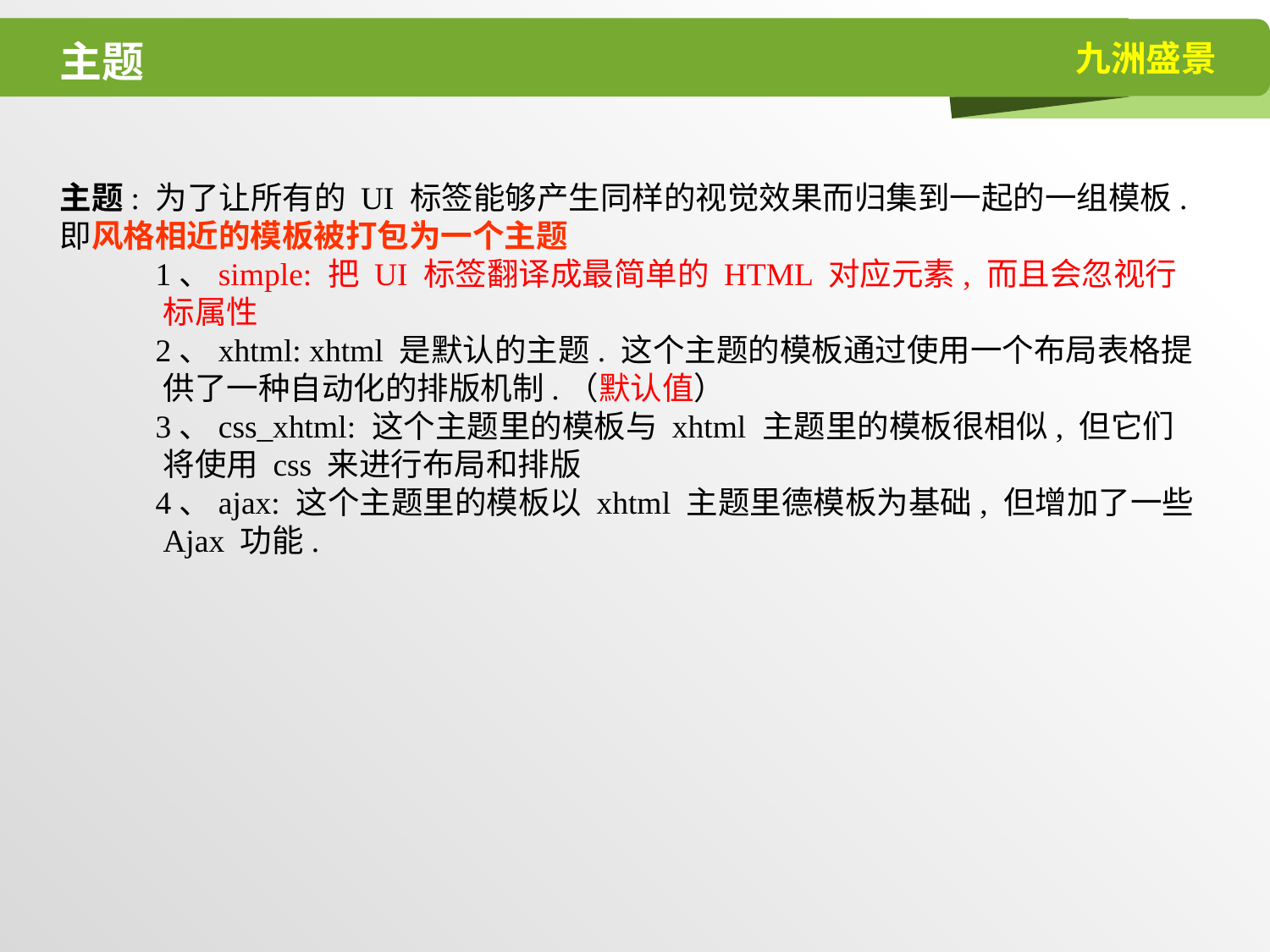

# 主题
主题: 为了让所有的 UI 标签能够产生同样的视觉效果而归集到一起的一组模板. 即风格相近的模板被打包为一个主题
    1、simple: 把 UI 标签翻译成最简单的 HTML 对应元素, 而且会忽视行标属性
    2、xhtml: xhtml 是默认的主题. 这个主题的模板通过使用一个布局表格提供了一种自动化的排版机制.（默认值）
    3、css_xhtml: 这个主题里的模板与 xhtml 主题里的模板很相似, 但它们将使用 css 来进行布局和排版
    4、ajax: 这个主题里的模板以 xhtml 主题里德模板为基础, 但增加了一些 Ajax 功能.